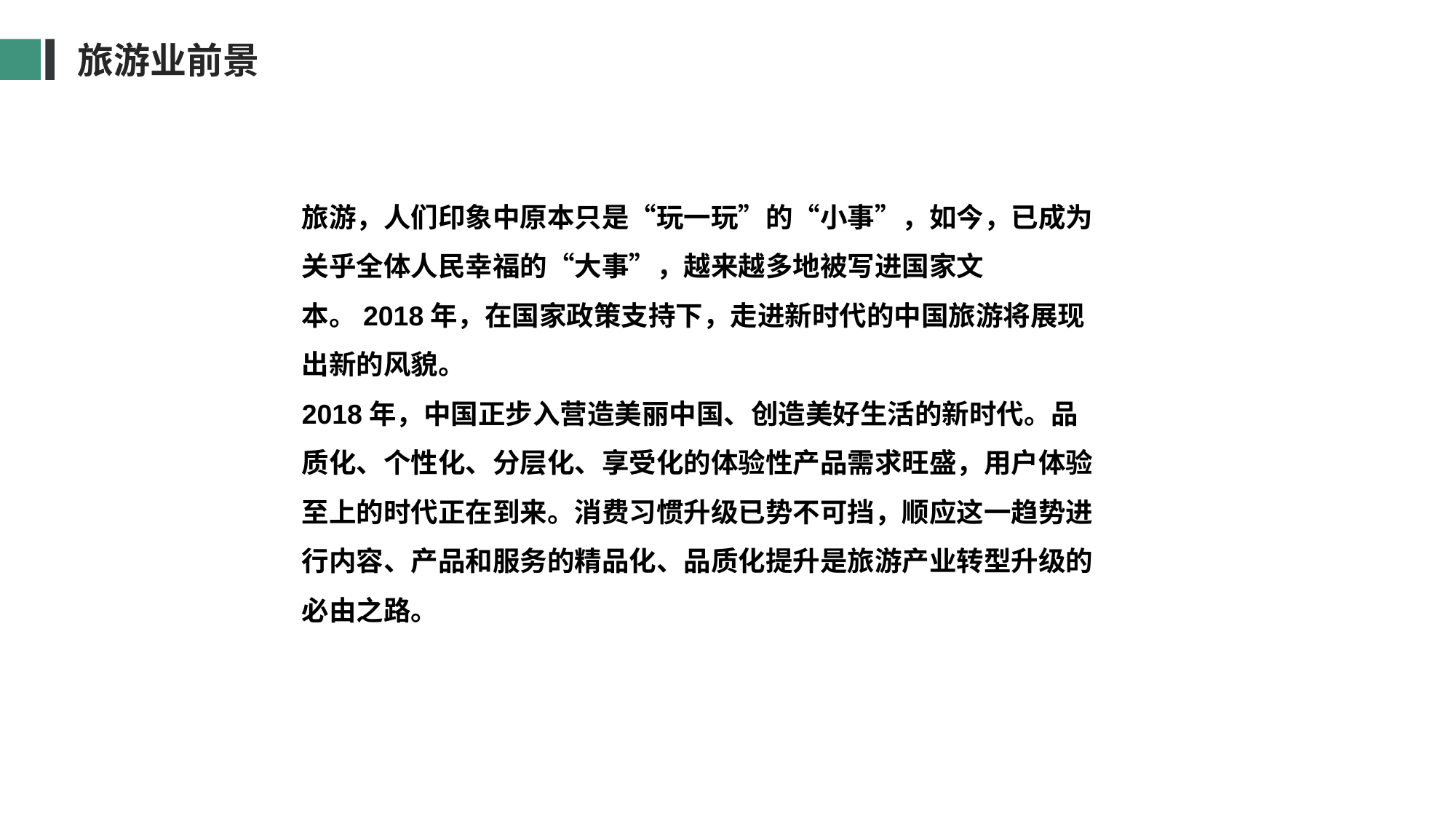

旅游业前景

旅游，人们印象中原本只是“玩一玩”的“小事”，如今，已成为关乎全体人民幸福的“大事”，越来越多地被写进国家文本。2018年，在国家政策支持下，走进新时代的中国旅游将展现出新的风貌。
2018年，中国正步入营造美丽中国、创造美好生活的新时代。品质化、个性化、分层化、享受化的体验性产品需求旺盛，用户体验至上的时代正在到来。消费习惯升级已势不可挡，顺应这一趋势进行内容、产品和服务的精品化、品质化提升是旅游产业转型升级的必由之路。